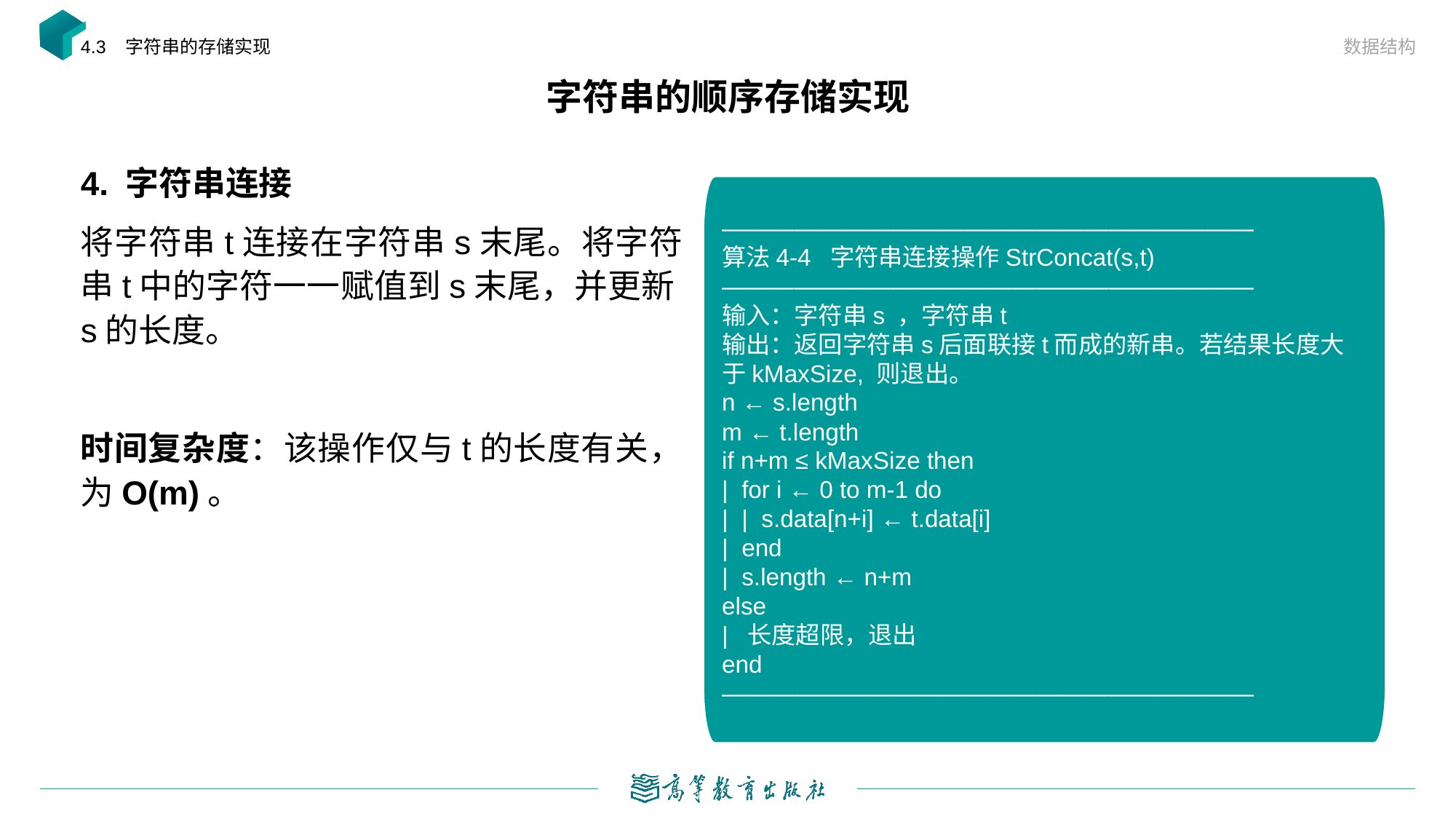

数据结构
4.3   字符串的存储实现
# 字符串的顺序存储实现
4. 字符串连接
将字符串t连接在字符串s末尾。将字符串t中的字符一一赋值到s末尾，并更新s的长度。

时间复杂度：该操作仅与t的长度有关，为O(m)。
——————————————————————
算法4-4  字符串连接操作StrConcat(s,t)
——————————————————————
输入：字符串s ，字符串t
输出：返回字符串s后面联接t而成的新串。若结果长度大于kMaxSize, 则退出。
n ← s.length
m ← t.length
if n+m ≤ kMaxSize then
|  for i ← 0 to m-1 do
|  |  s.data[n+i] ← t.data[i]
|  end
|  s.length ← n+m
else
|  长度超限，退出
end
——————————————————————